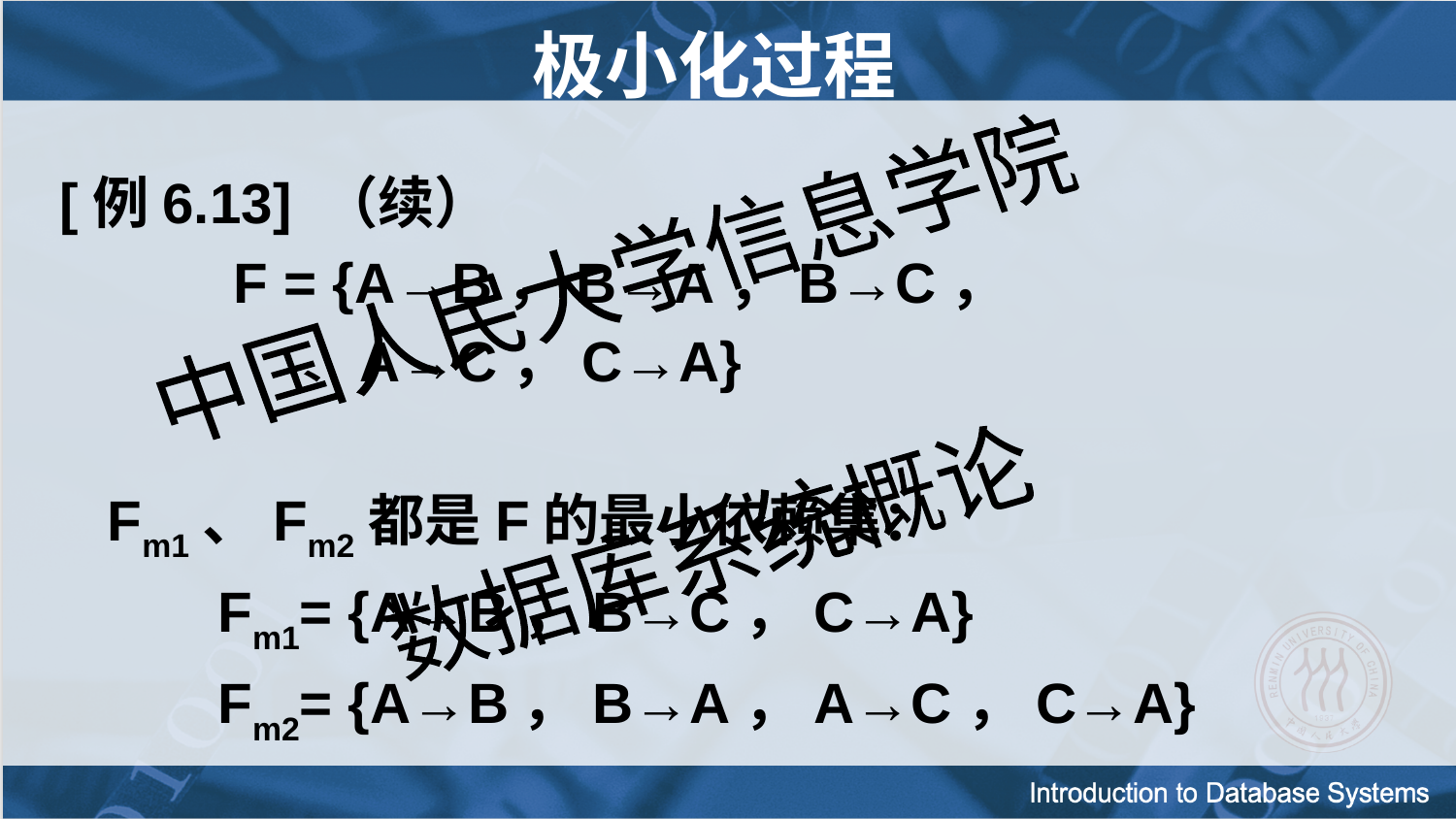

# 极小化过程
[例6.13] （续）
           F = {A→B，B→A，B→C，
                   A→C，C→A}

   Fm1、Fm2都是F的最小依赖集：
          Fm1= {A→B，B→C，C→A}
          Fm2= {A→B，B→A，A→C，C→A}